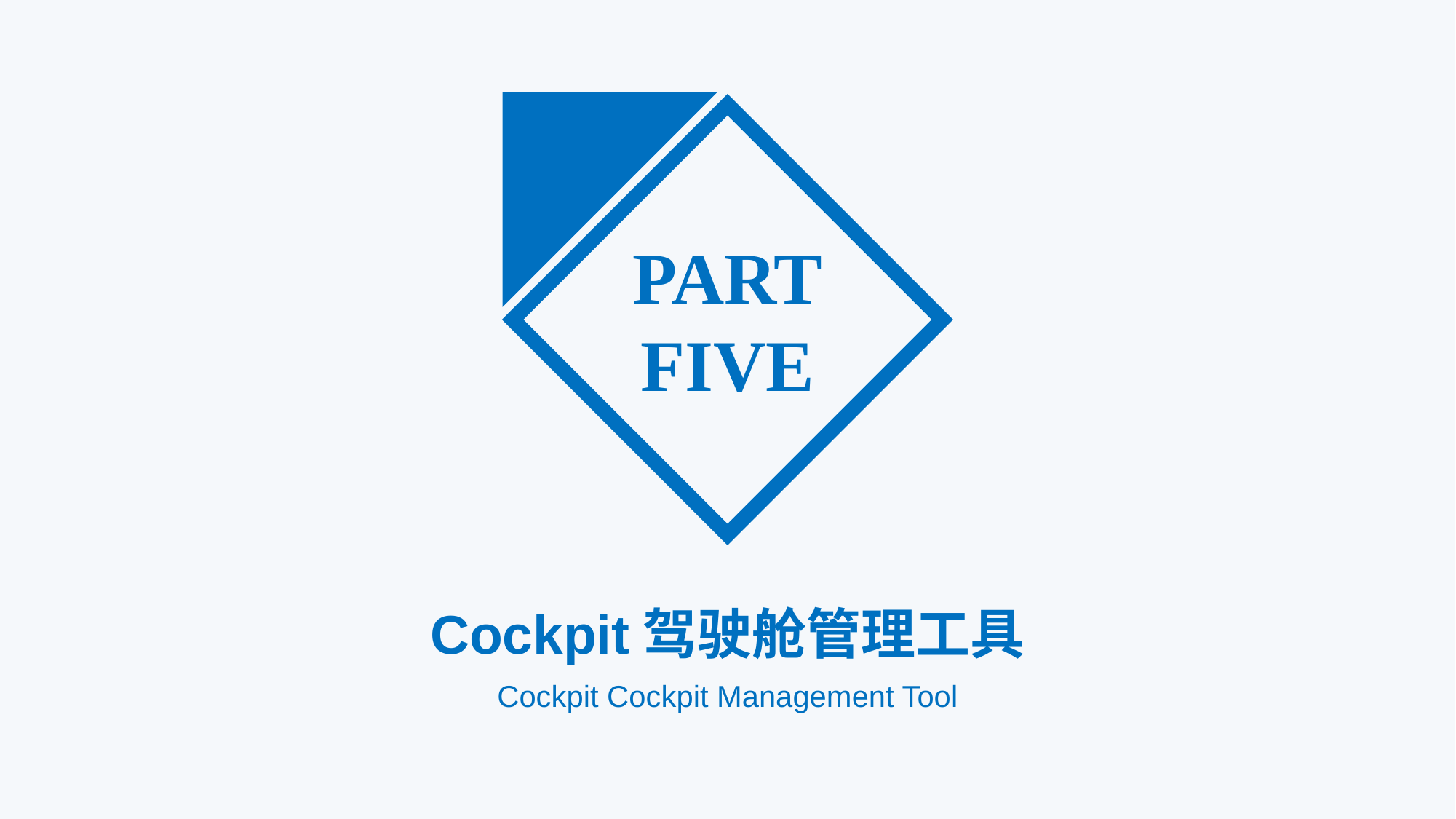

PART
FIVE
Cockpit驾驶舱管理工具
Cockpit Cockpit Management Tool